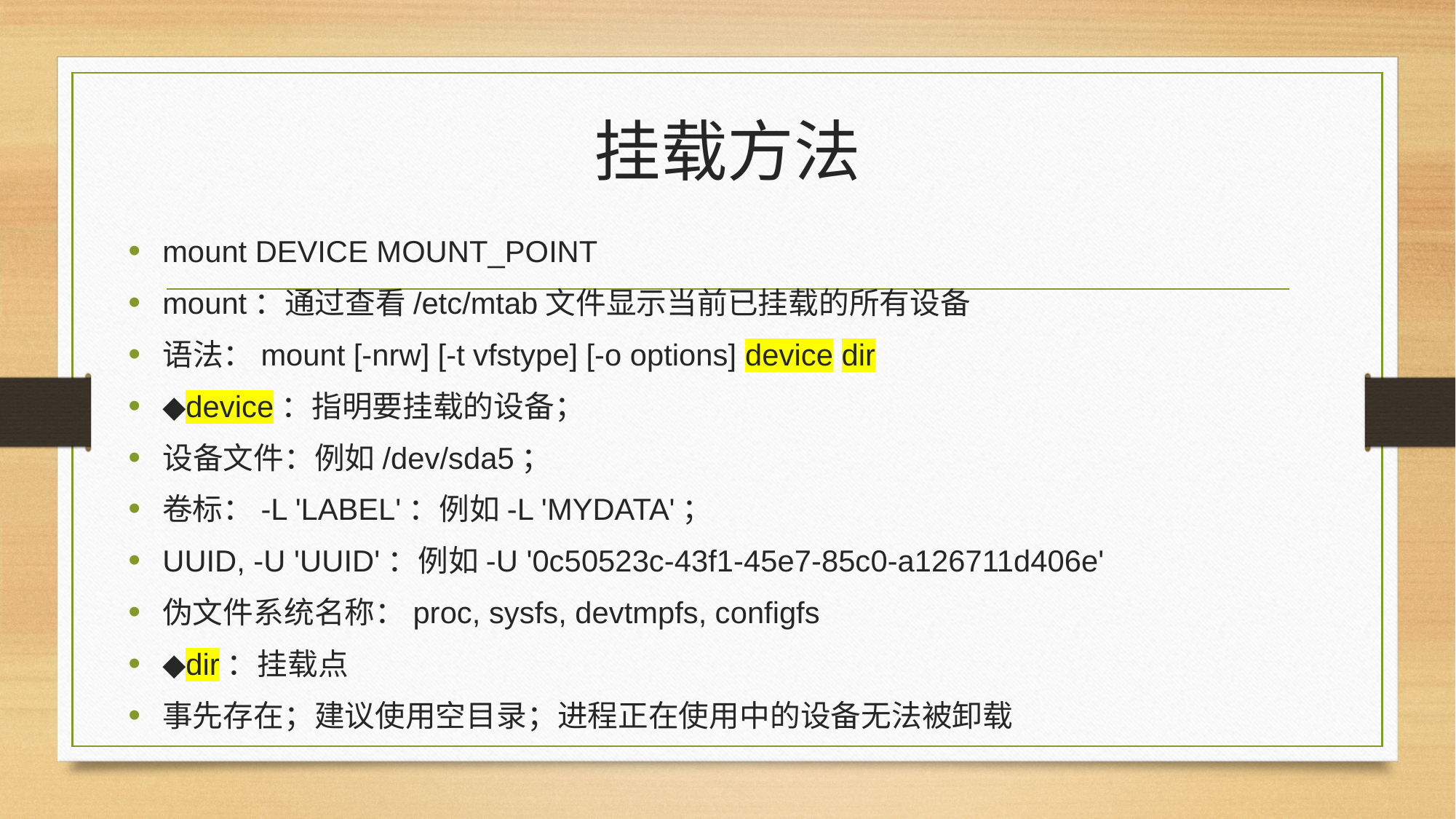

# 挂载方法
mount DEVICE MOUNT_POINT
mount：通过查看/etc/mtab文件显示当前已挂载的所有设备
语法：mount [-nrw] [-t vfstype] [-o options] device dir
◆device：指明要挂载的设备；
设备文件：例如/dev/sda5；
卷标：-L 'LABEL'：例如-L 'MYDATA'；
UUID, -U 'UUID'：例如-U '0c50523c-43f1-45e7-85c0-a126711d406e'
伪文件系统名称：proc, sysfs, devtmpfs, configfs
◆dir：挂载点
事先存在；建议使用空目录；进程正在使用中的设备无法被卸载